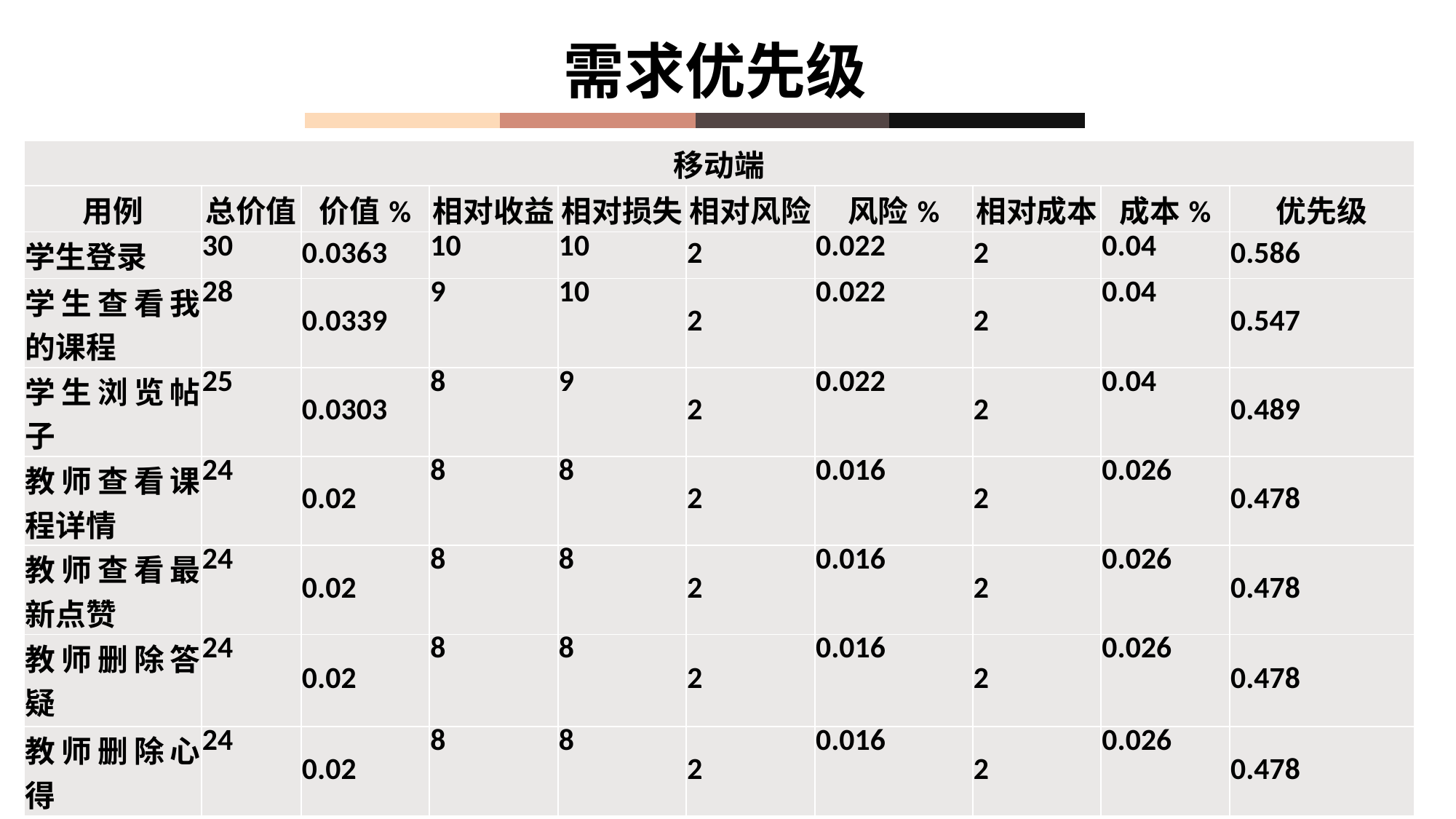

需求优先级
| 移动端 |  |  |  |  |  |  |  |  |  |
| --- | --- | --- | --- | --- | --- | --- | --- | --- | --- |
| 用例 | 总价值 | 价值% | 相对收益 | 相对损失 | 相对风险 | 风险% | 相对成本 | 成本% | 优先级 |
| 学生登录 | 30 | 0.0363 | 10 | 10 | 2 | 0.022 | 2 | 0.04 | 0.586 |
| 学生查看我的课程 | 28 | 0.0339 | 9 | 10 | 2 | 0.022 | 2 | 0.04 | 0.547 |
| 学生浏览帖子 | 25 | 0.0303 | 8 | 9 | 2 | 0.022 | 2 | 0.04 | 0.489 |
| 教师查看课程详情 | 24 | 0.02 | 8 | 8 | 2 | 0.016 | 2 | 0.026 | 0.478 |
| 教师查看最新点赞 | 24 | 0.02 | 8 | 8 | 2 | 0.016 | 2 | 0.026 | 0.478 |
| 教师删除答疑 | 24 | 0.02 | 8 | 8 | 2 | 0.016 | 2 | 0.026 | 0.478 |
| 教师删除心得 | 24 | 0.02 | 8 | 8 | 2 | 0.016 | 2 | 0.026 | 0.478 |